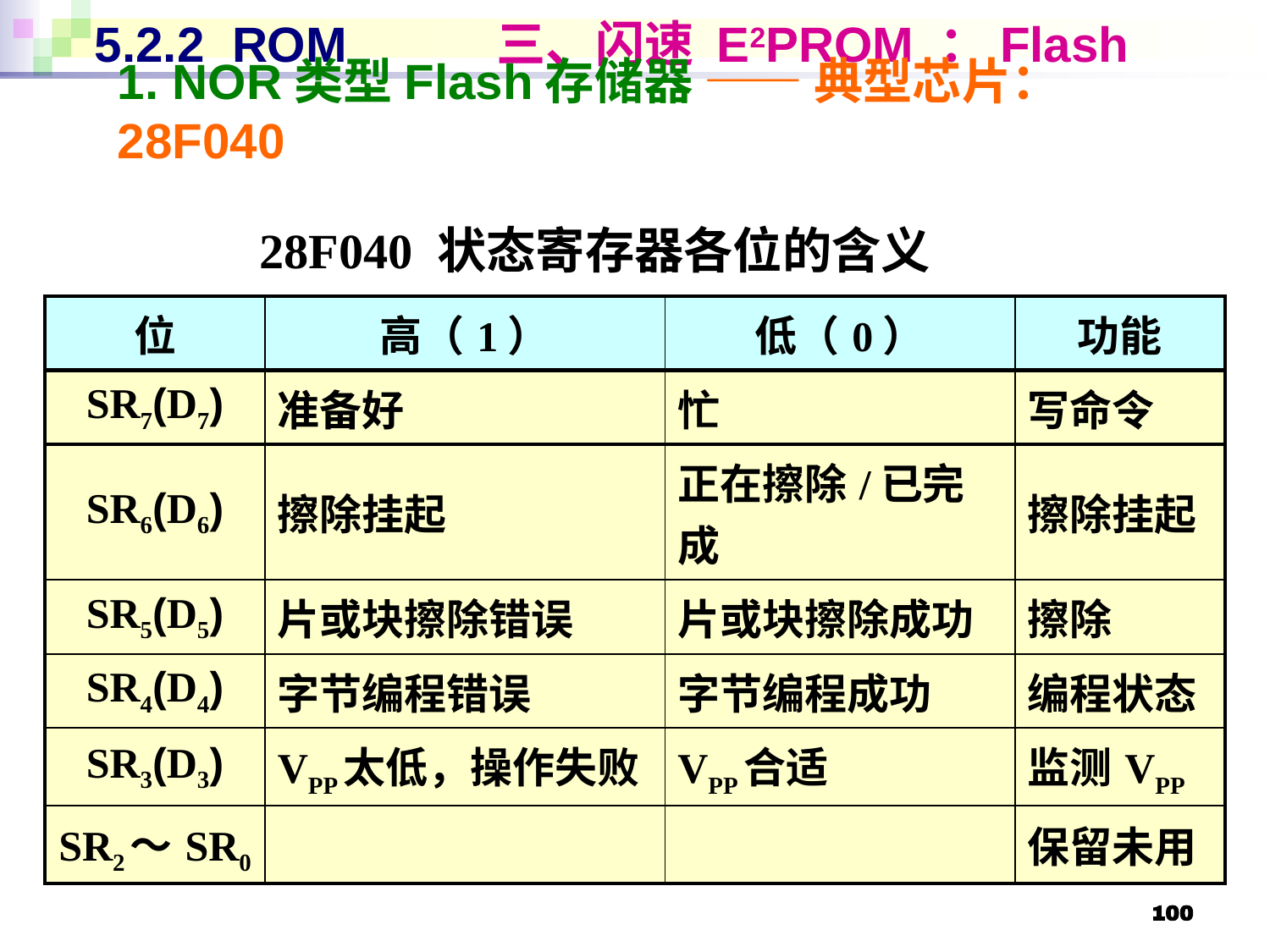

# 5.2.2  ROM          三、闪速 E2PROM ：Flash
1. NOR类型Flash存储器 —— 典型芯片：28F040
28F040 状态寄存器各位的含义
| 位 | 高（1） | 低（0） | 功能 |
| --- | --- | --- | --- |
| SR7(D7) | 准备好 | 忙 | 写命令 |
| SR6(D6) | 擦除挂起 | 正在擦除/已完成 | 擦除挂起 |
| SR5(D5) | 片或块擦除错误 | 片或块擦除成功 | 擦除 |
| SR4(D4) | 字节编程错误 | 字节编程成功 | 编程状态 |
| SR3(D3) | VPP太低，操作失败 | VPP合适 | 监测VPP |
| SR2～SR0 |  |  | 保留未用 |
100